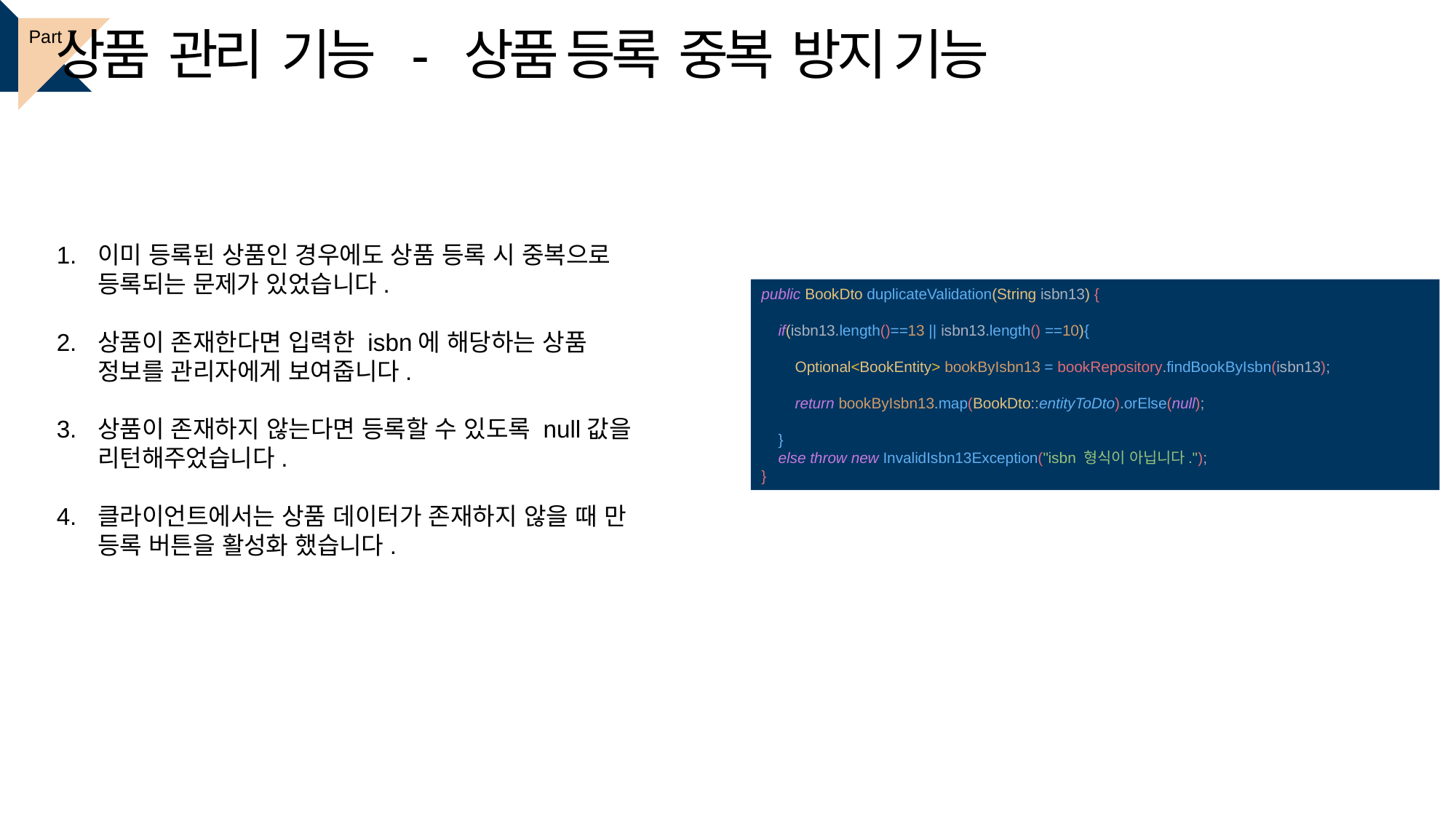

상품  관리  기능  -  상품 등록  중복  방지 기능

Part 7

이미 등록된 상품인 경우에도 상품 등록 시 중복으로 등록되는 문제가 있었습니다.

상품이 존재한다면 입력한 isbn에 해당하는 상품 정보를 관리자에게 보여줍니다.

상품이 존재하지 않는다면 등록할 수 있도록 null값을 리턴해주었습니다.

클라이언트에서는 상품 데이터가 존재하지 않을 때 만 등록 버튼을 활성화 했습니다.
public BookDto duplicateValidation(String isbn13) {
    if(isbn13.length()==13 || isbn13.length() ==10){
        Optional<BookEntity> bookByIsbn13 = bookRepository.findBookByIsbn(isbn13);
        return bookByIsbn13.map(BookDto::entityToDto).orElse(null);
    }
    else throw new InvalidIsbn13Exception("isbn 형식이 아닙니다.");
}